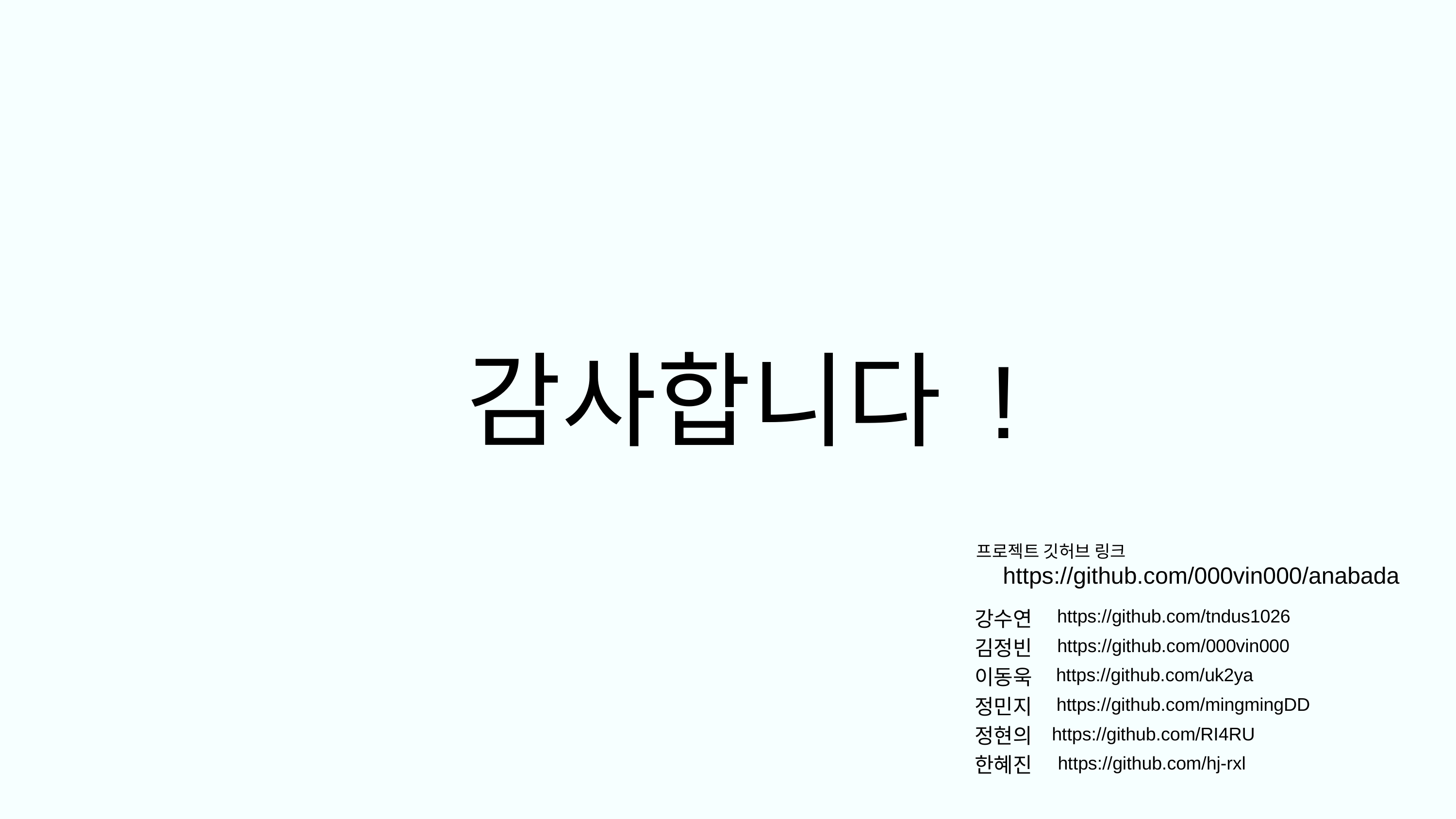

감사합니다 !
프로젝트 깃허브 링크
https://github.com/000vin000/anabada
https://github.com/tndus1026
강수연
김정빈
이동욱
정민지
정현의
한혜진
https://github.com/000vin000
https://github.com/uk2ya
https://github.com/mingmingDD
https://github.com/RI4RU
https://github.com/hj-rxl